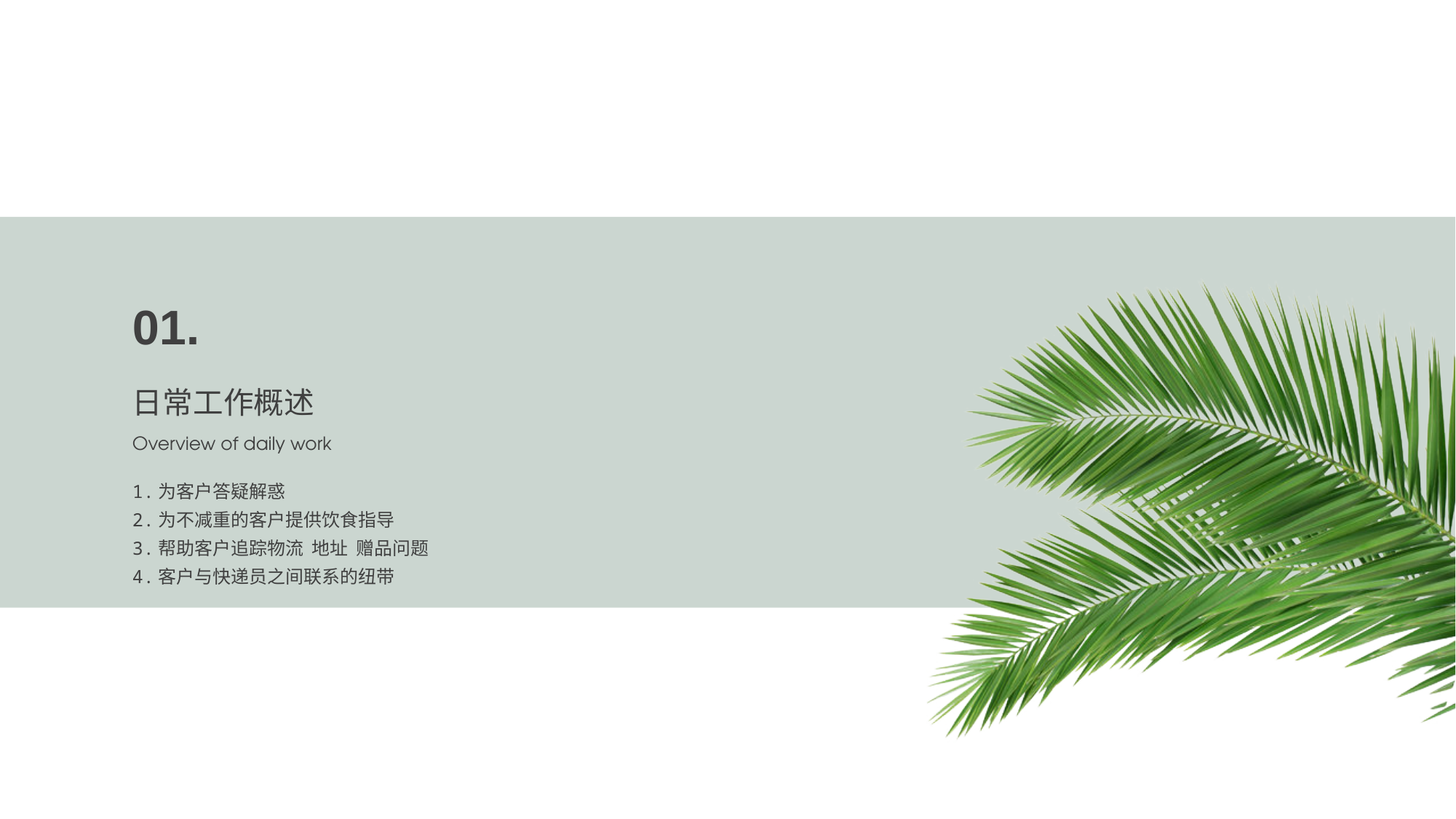

01.
日常工作概述
Overview of daily work
1.为客户答疑解惑
2.为不减重的客户提供饮食指导
3.帮助客户追踪物流  地址  赠品问题
4.客户与快递员之间联系的纽带